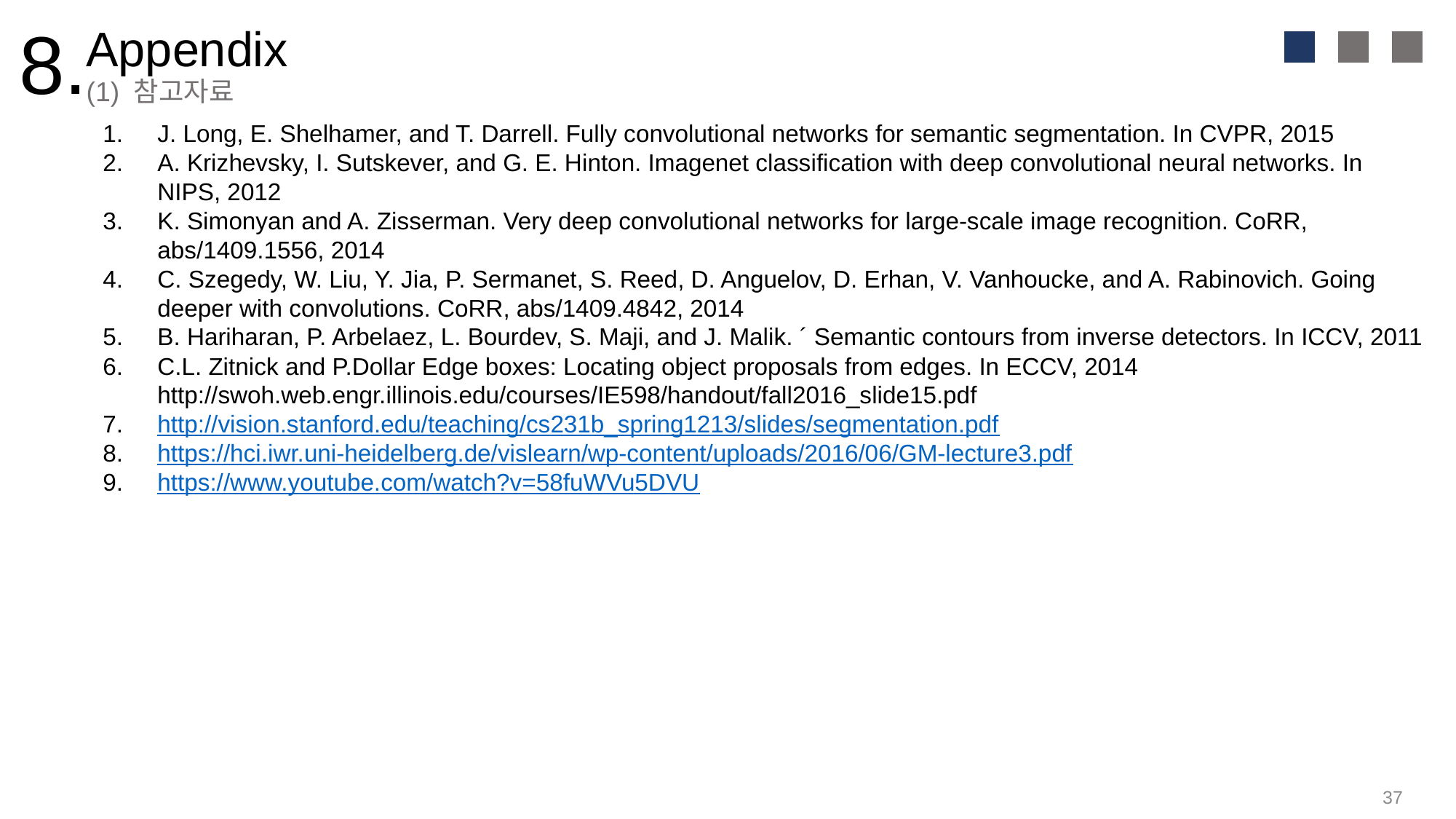

8.
Appendix

(1) 참고자료
J. Long, E. Shelhamer, and T. Darrell. Fully convolutional networks for semantic segmentation. In CVPR, 2015
A. Krizhevsky, I. Sutskever, and G. E. Hinton. Imagenet classification with deep convolutional neural networks. In NIPS, 2012
K. Simonyan and A. Zisserman. Very deep convolutional networks for large-scale image recognition. CoRR, abs/1409.1556, 2014
C. Szegedy, W. Liu, Y. Jia, P. Sermanet, S. Reed, D. Anguelov, D. Erhan, V. Vanhoucke, and A. Rabinovich. Going deeper with convolutions. CoRR, abs/1409.4842, 2014
B. Hariharan, P. Arbelaez, L. Bourdev, S. Maji, and J. Malik. ´ Semantic contours from inverse detectors. In ICCV, 2011
C.L. Zitnick and P.Dollar Edge boxes: Locating object proposals from edges. In ECCV, 2014 http://swoh.web.engr.illinois.edu/courses/IE598/handout/fall2016_slide15.pdf
http://vision.stanford.edu/teaching/cs231b_spring1213/slides/segmentation.pdf
https://hci.iwr.uni-heidelberg.de/vislearn/wp-content/uploads/2016/06/GM-lecture3.pdf
https://www.youtube.com/watch?v=58fuWVu5DVU

37